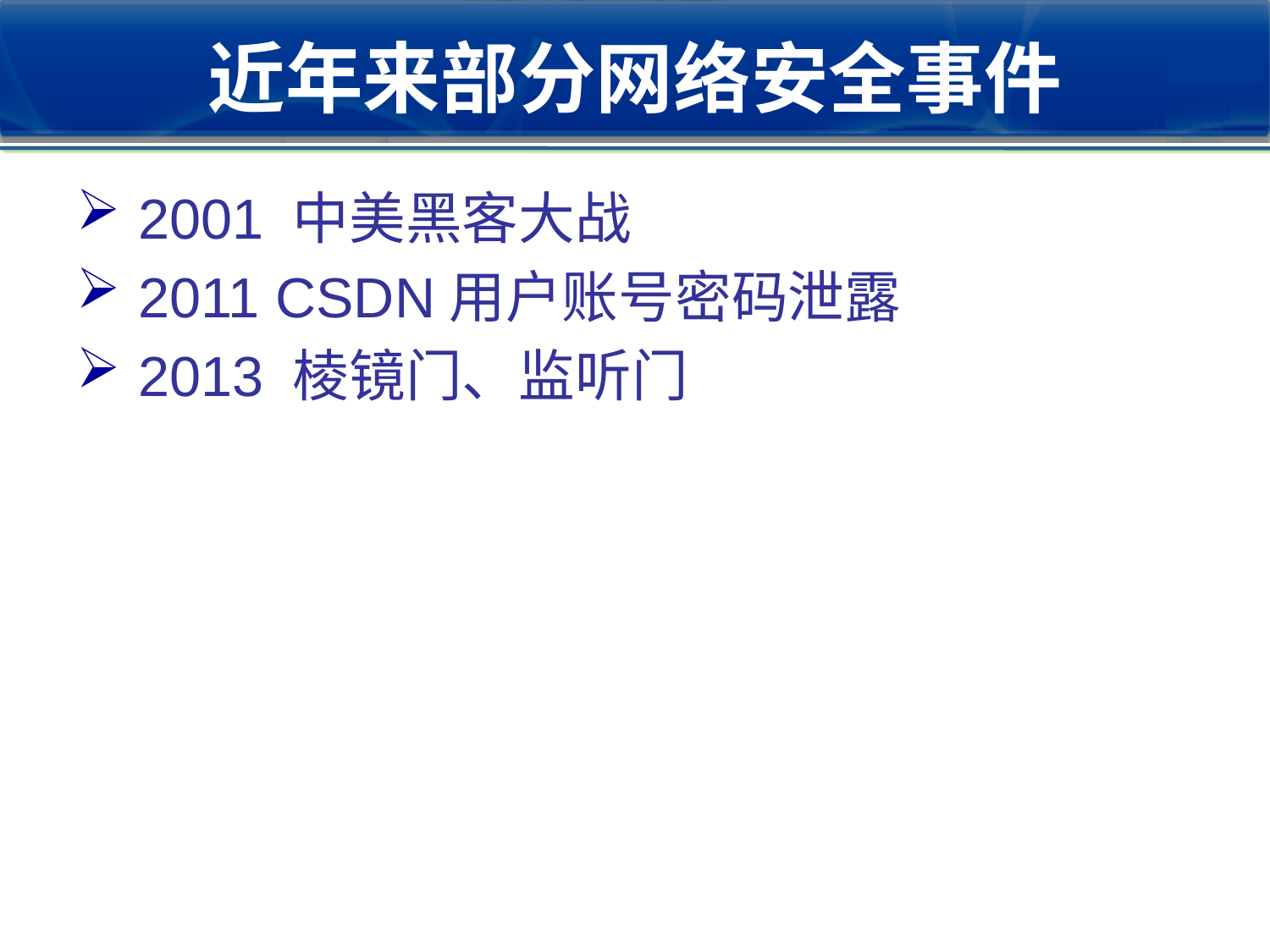

# 近年来部分网络安全事件
2001 中美黑客大战
2011 CSDN用户账号密码泄露
2013 棱镜门、监听门